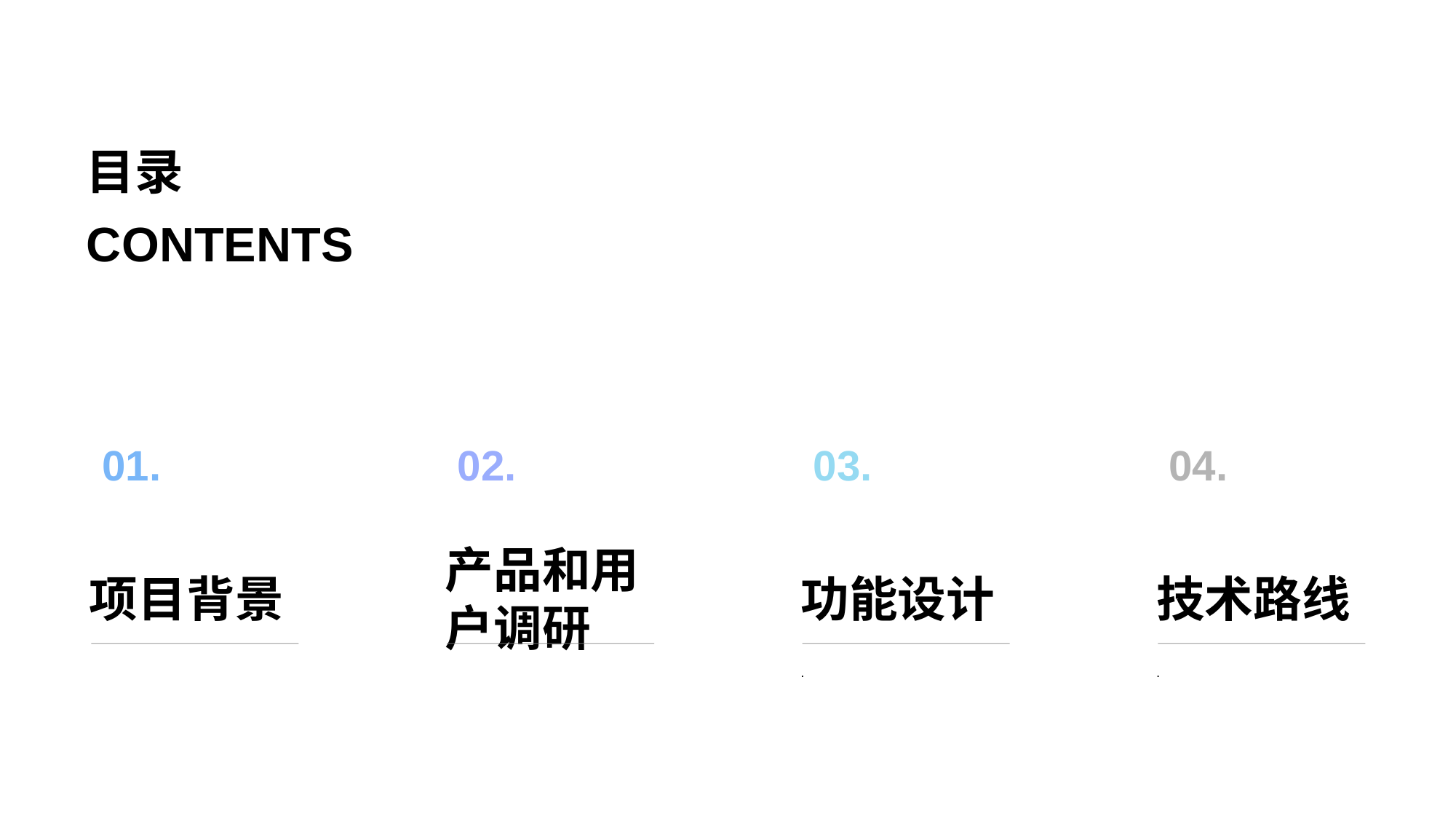

目录
CONTENTS
01.
项目背景

02.
产品和用户调研

03.
功能设计
.
04.
技术路线
.